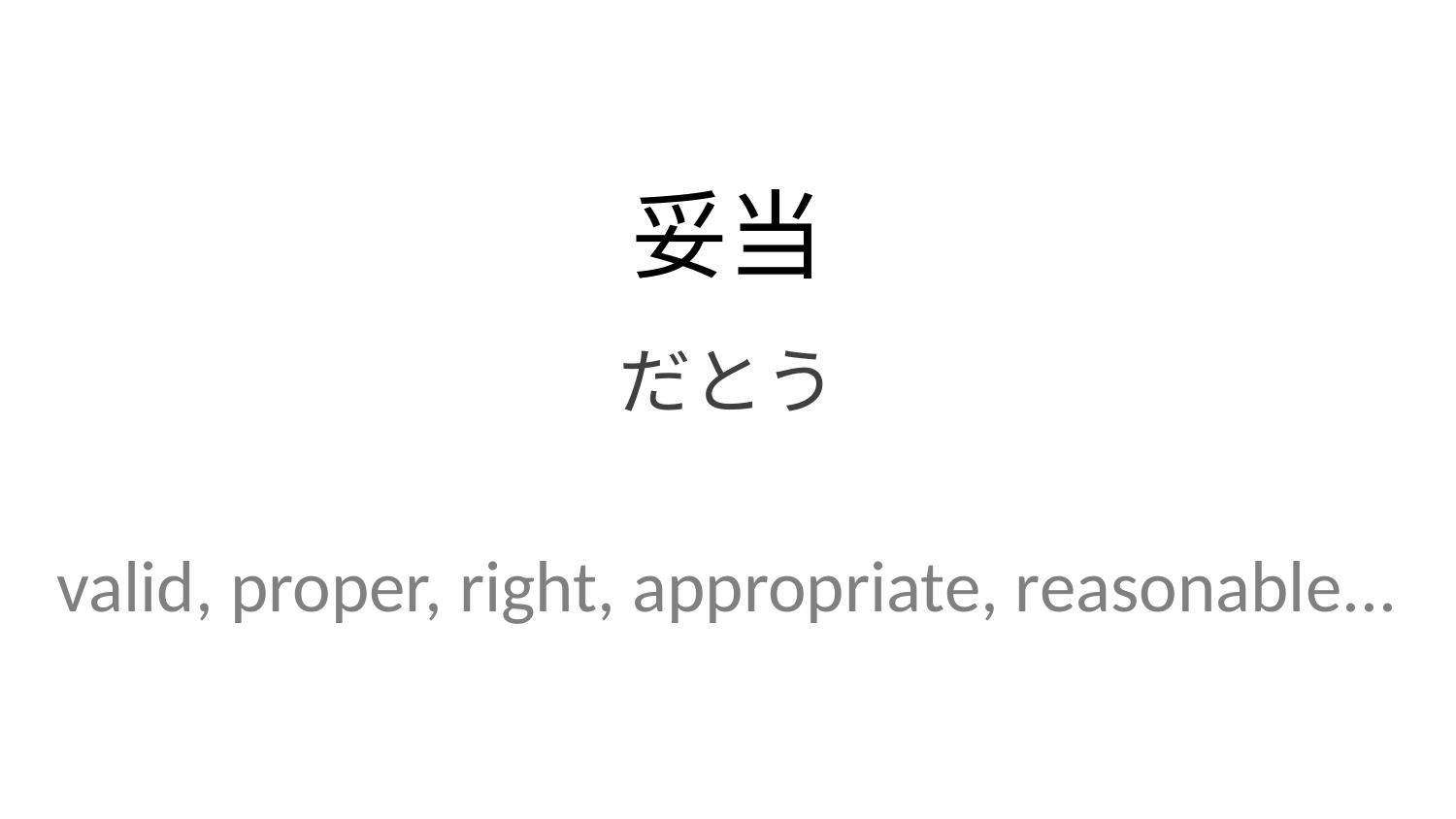

妥当

だとう
valid, proper, right, appropriate, reasonable...